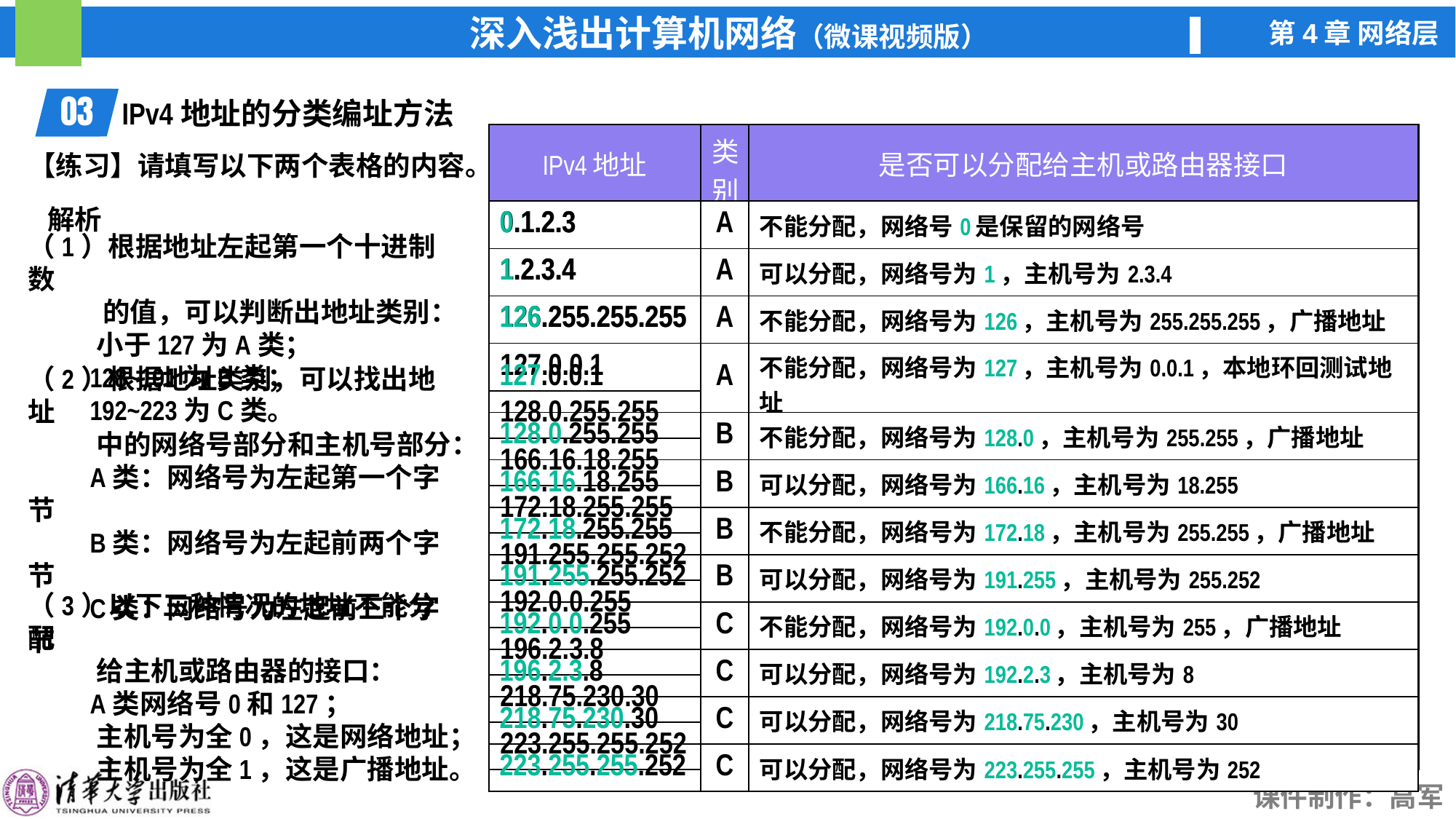

03
01
IPv4地址的分类编址方法
| IPv4地址 | 类 别 | 是否可以分配给主机或路由器接口 |
| --- | --- | --- |
| 0.1.2.3 | A | 不能分配，网络号0是保留的网络号 |
| 1.2.3.4 | A | 可以分配，网络号为1，主机号为2.3.4 |
| 126.255.255.255 | A | 不能分配，网络号为126，主机号为255.255.255，广播地址 |
| 127.0.0.1 | A | 不能分配，网络号为127，主机号为0.0.1，本地环回测试地址 |
| 128.0.255.255 | B | 不能分配，网络号为128.0，主机号为255.255，广播地址 |
| 166.16.18.255 | B | 可以分配，网络号为166.16，主机号为18.255 |
| 172.18.255.255 | B | 不能分配，网络号为172.18，主机号为255.255，广播地址 |
| 191.255.255.252 | B | 可以分配，网络号为191.255，主机号为255.252 |
| 192.0.0.255 | C | 不能分配，网络号为192.0.0，主机号为255，广播地址 |
| 196.2.3.8 | C | 可以分配，网络号为192.2.3，主机号为8 |
| 218.75.230.30 | C | 可以分配，网络号为218.75.230，主机号为30 |
| 223.255.255.252 | C | 可以分配，网络号为223.255.255，主机号为252 |
| IPv4地址 | 类 别 | 是否可以分配给主机或路由器接口 |
| --- | --- | --- |
| 0.1.2.3 |  |  |
| 1.2.3.4 |  |  |
| 126.255.255.255 |  |  |
| 127.0.0.1 |  |  |
| 128.0.255.255 |  |  |
| 166.16.18.255 |  |  |
| 172.18.255.255 |  |  |
| 191.255.255.252 |  |  |
| 192.0.0.255 |  |  |
| 196.2.3.8 |  |  |
| 218.75.230.30 |  |  |
| 223.255.255.252 |  |  |
【练习】请填写以下两个表格的内容。
解析
（1）根据地址左起第一个十进制数
           的值，可以判断出地址类别：
          小于127为A类；
          128~191为B类；
          192~223为C类。
（2）根据地址类别，可以找出地址
          中的网络号部分和主机号部分：
          A类：网络号为左起第一个字节
          B类：网络号为左起前两个字节
          C类：网络号为左起前三个字节
（3）以下三种情况的地址不能分配
          给主机或路由器的接口：
          A类网络号0和127；
          主机号为全0，这是网络地址；
          主机号为全1，这是广播地址。